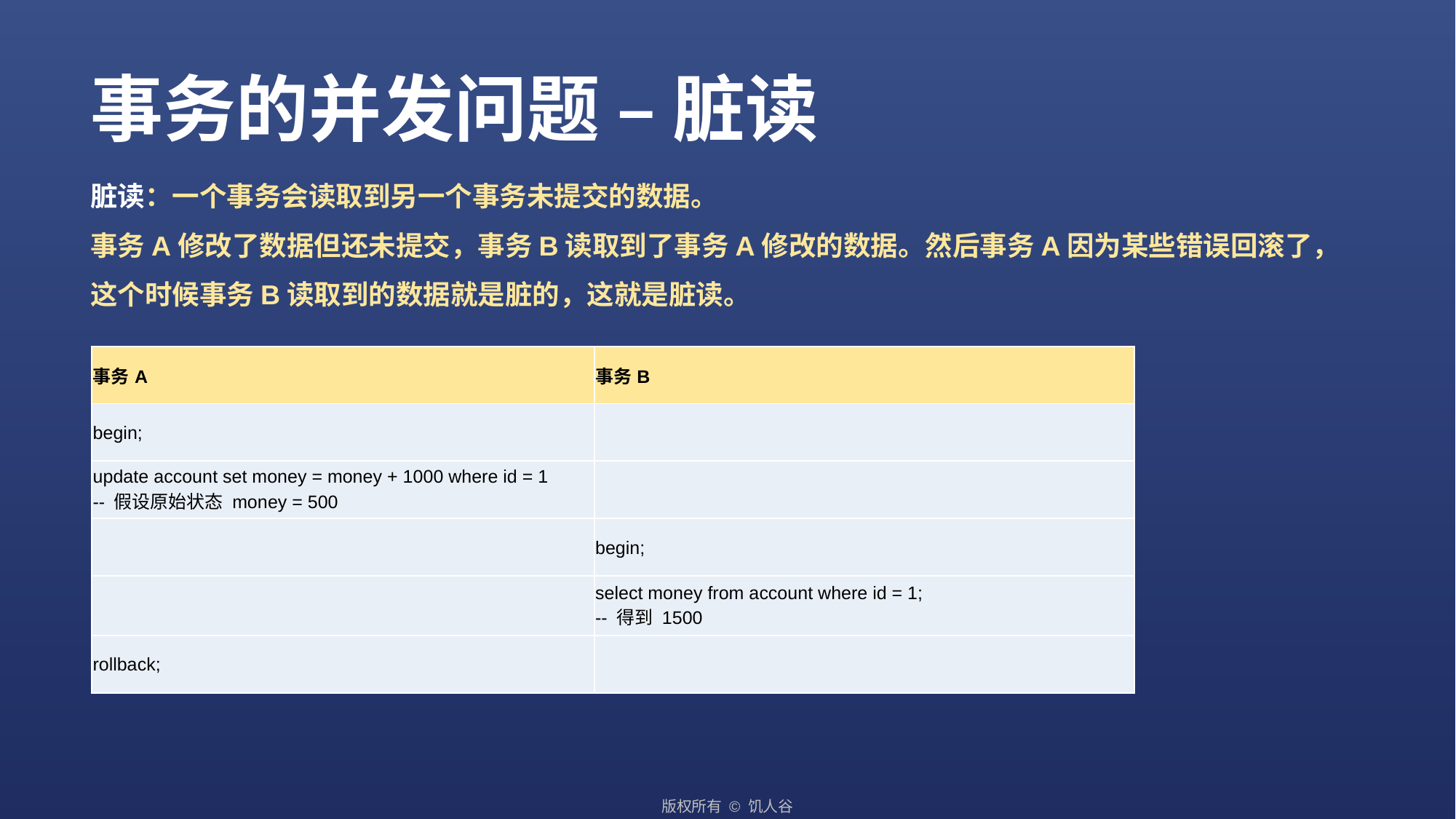

事务的并发问题 – 脏读
脏读：一个事务会读取到另一个事务未提交的数据。
事务A修改了数据但还未提交，事务B读取到了事务A修改的数据。然后事务A因为某些错误回滚了，这个时候事务B读取到的数据就是脏的，这就是脏读。
| 事务A | 事务B |
| --- | --- |
| begin; |  |
| update account set money = money + 1000 where id = 1 -- 假设原始状态 money = 500 |  |
|  | begin; |
|  | select money from account where id = 1; -- 得到 1500 |
| rollback; |  |